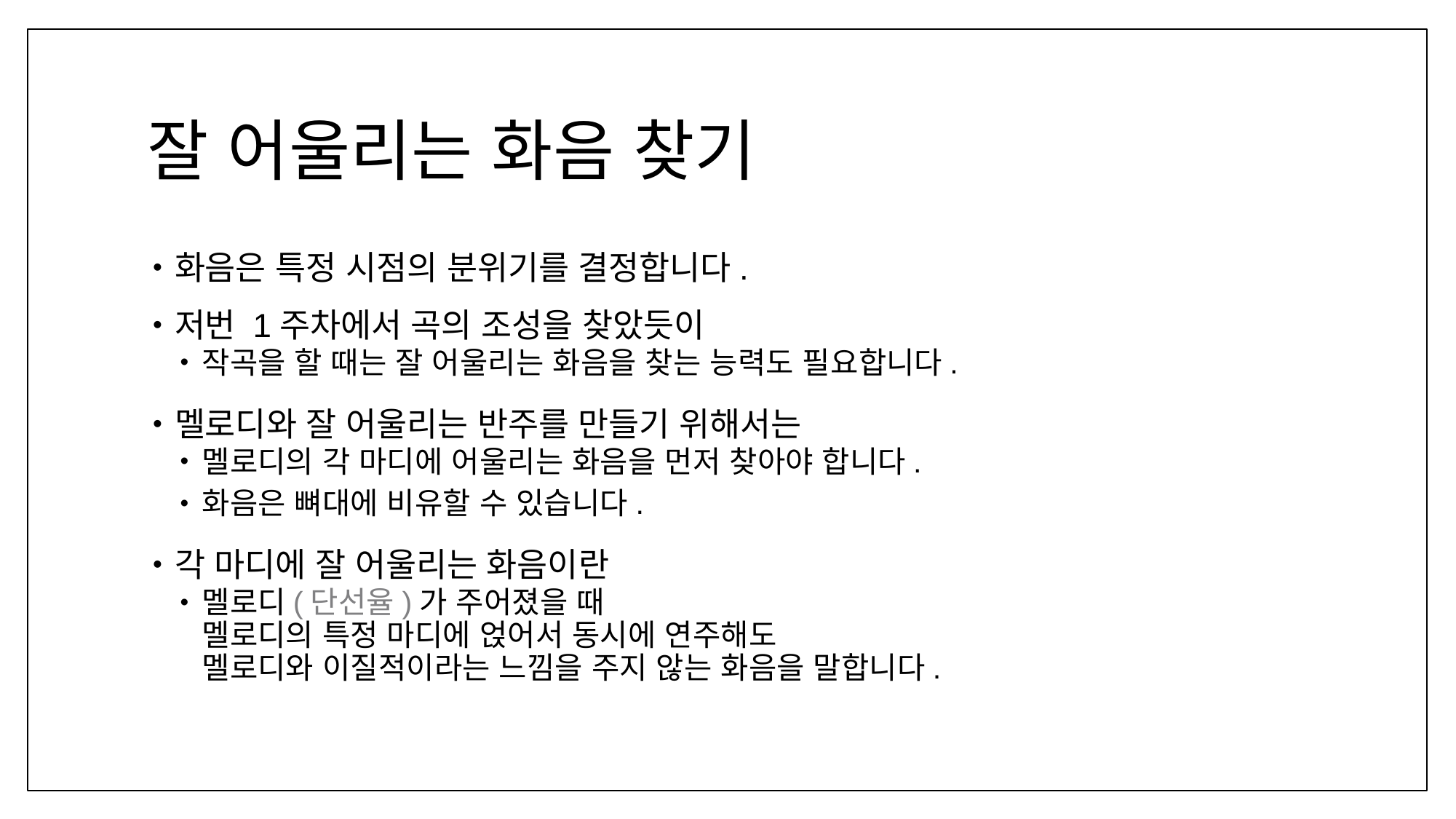

# 잘 어울리는 화음 찾기
화음은 특정 시점의 분위기를 결정합니다.
저번 1주차에서 곡의 조성을 찾았듯이
작곡을 할 때는 잘 어울리는 화음을 찾는 능력도 필요합니다.
멜로디와 잘 어울리는 반주를 만들기 위해서는
멜로디의 각 마디에 어울리는 화음을 먼저 찾아야 합니다.
화음은 뼈대에 비유할 수 있습니다.
각 마디에 잘 어울리는 화음이란
멜로디(단선율)가 주어졌을 때
멜로디의 특정 마디에 얹어서 동시에 연주해도
멜로디와 이질적이라는 느낌을 주지 않는 화음을 말합니다.